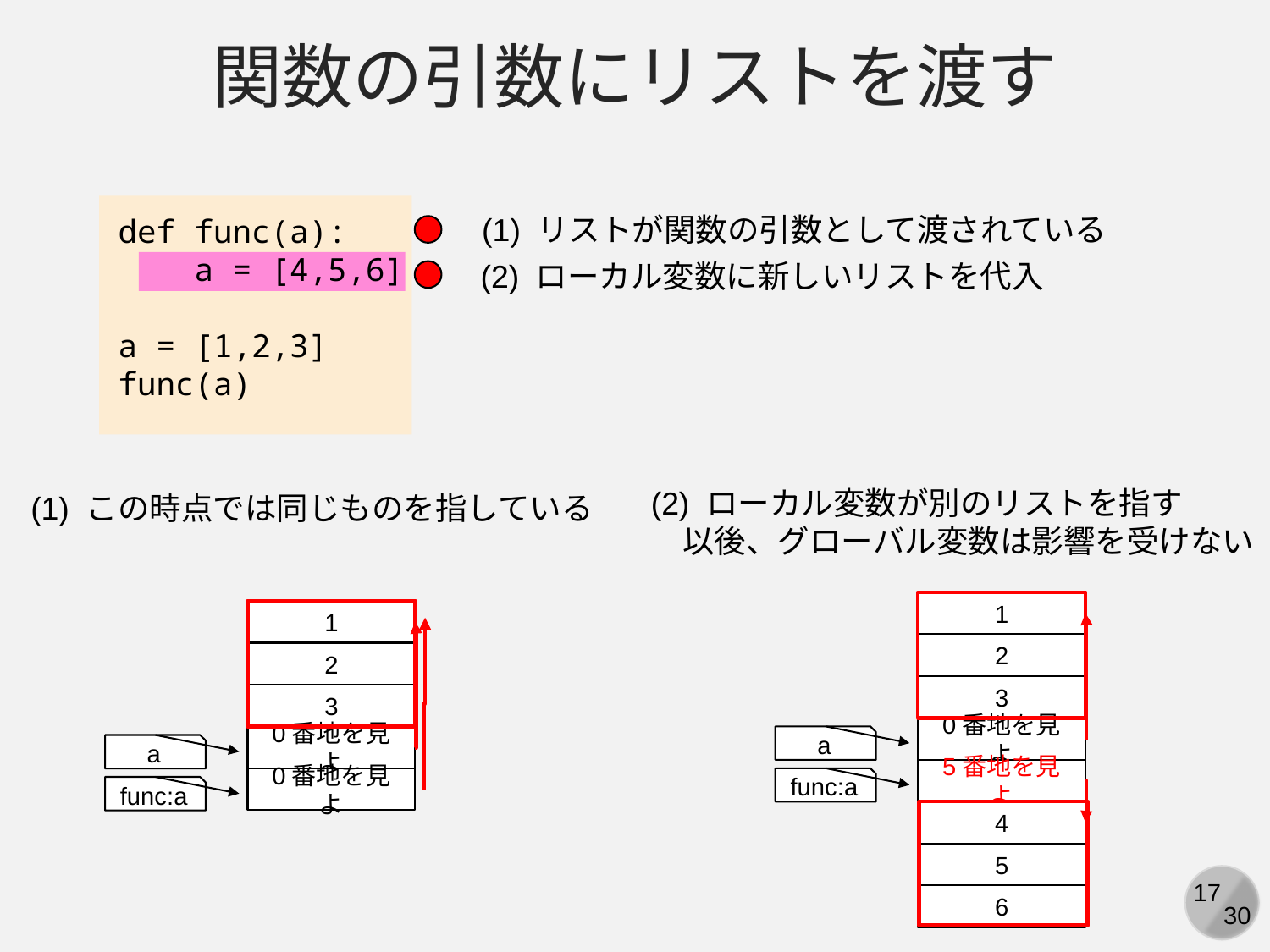

関数の引数にリストを渡す

(1) リストが関数の引数として渡されている
def func(a):
    a = [4,5,6]
a = [1,2,3]
func(a)

(2) ローカル変数に新しいリストを代入

(2) ローカル変数が別のリストを指す
　以後、グローバル変数は影響を受けない
(1) この時点では同じものを指している
1

1

2
2
3
3
0番地を見よ
a
0番地を見よ
a
5番地を見よ
func:a
0番地を見よ
func:a

4
5
6